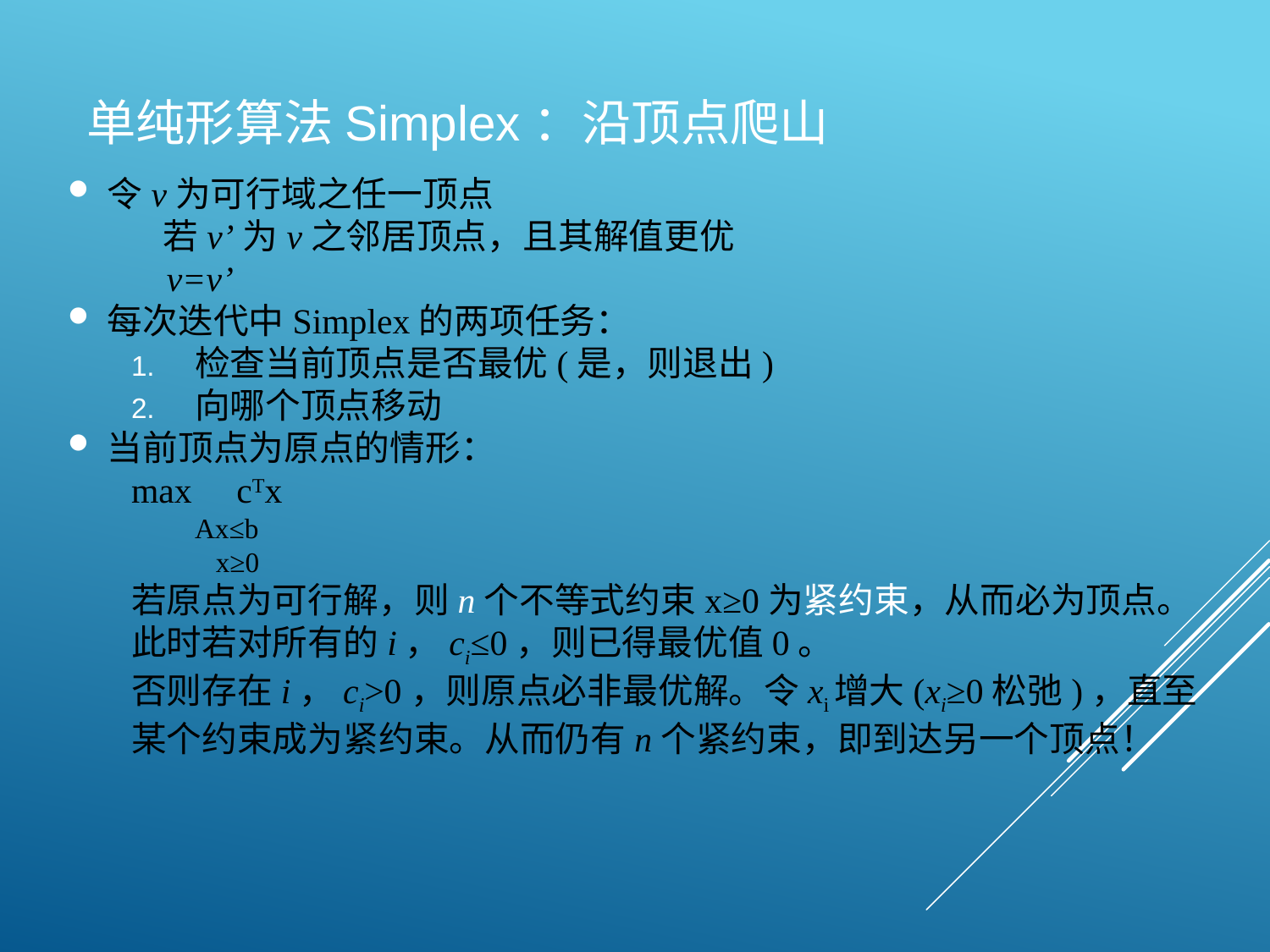

# 单纯形算法simplex：沿顶点爬山
令v为可行域之任一顶点
   若v’为v之邻居顶点，且其解值更优
    v=v’
每次迭代中Simplex的两项任务：
检查当前顶点是否最优(是，则退出)
向哪个顶点移动
当前顶点为原点的情形：
max     cTx
Ax≤b
   x≥0
若原点为可行解，则n个不等式约束x≥0为紧约束，从而必为顶点。
此时若对所有的i，ci≤0，则已得最优值0。
否则存在i，ci>0，则原点必非最优解。令xi增大(xi≥0松弛)，直至某个约束成为紧约束。从而仍有n个紧约束，即到达另一个顶点！